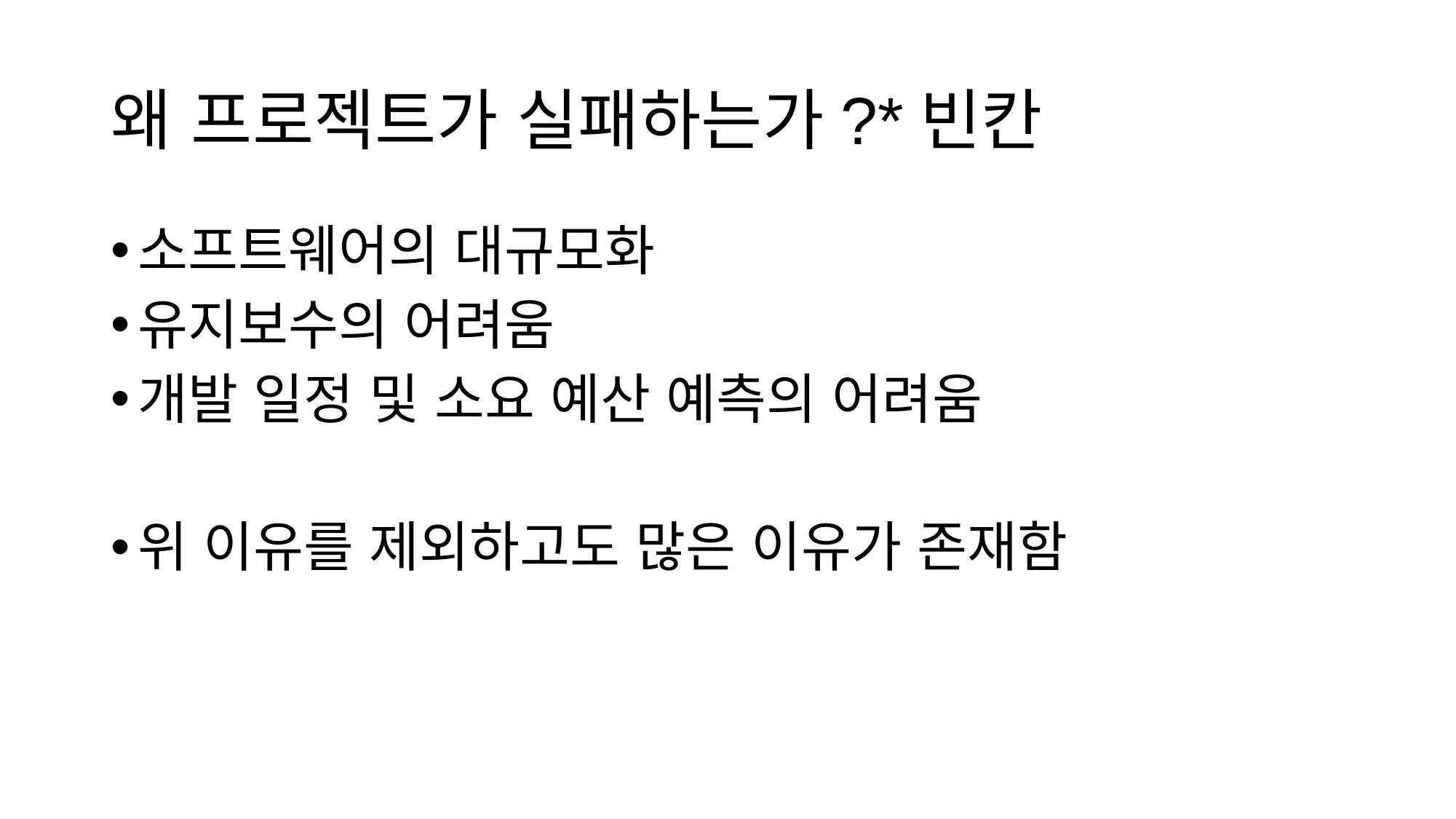

# 왜 프로젝트가 실패하는가?*빈칸
소프트웨어의 대규모화
유지보수의 어려움
개발 일정 및 소요 예산 예측의 어려움

위 이유를 제외하고도 많은 이유가 존재함